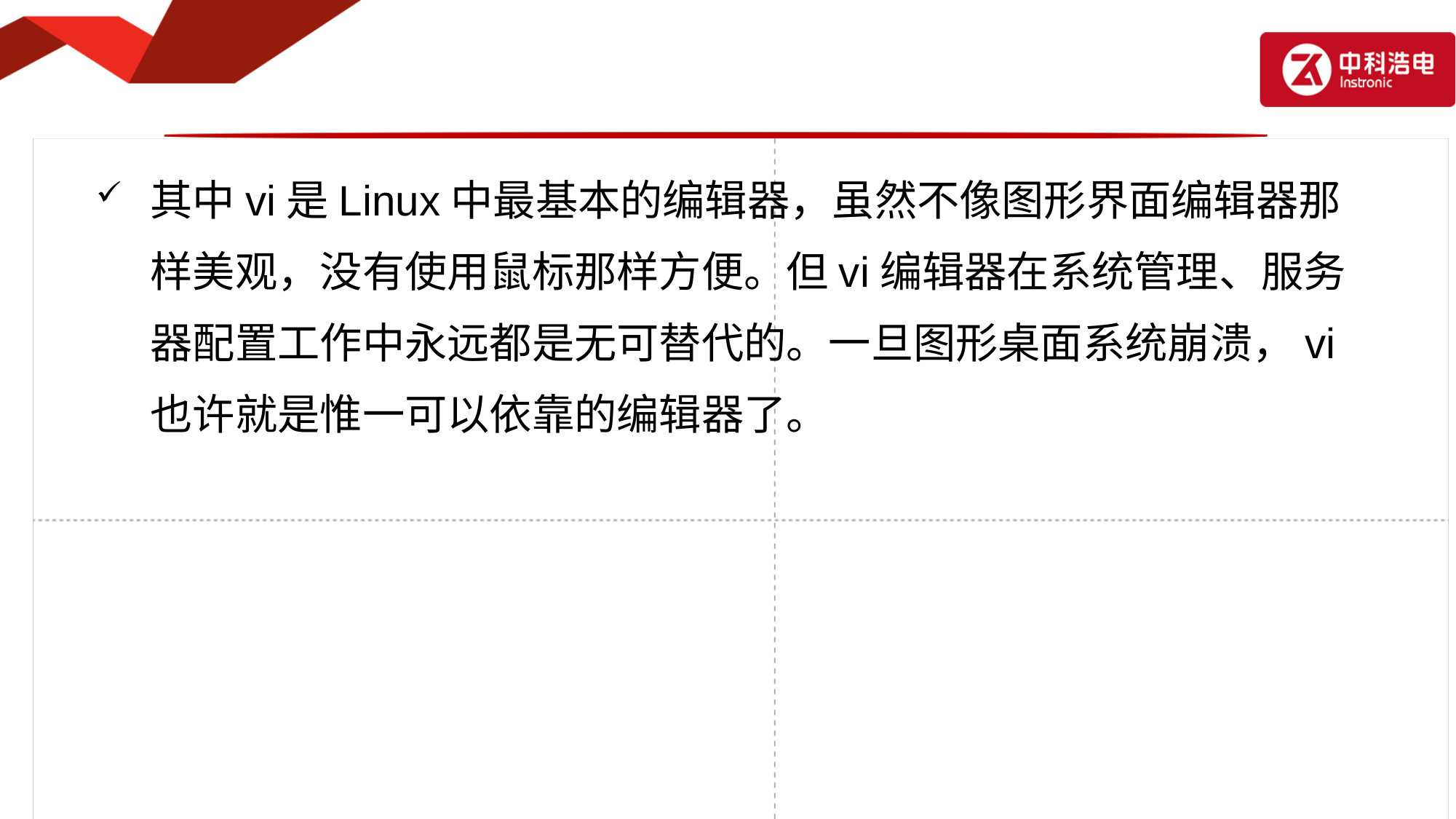

其中vi是Linux中最基本的编辑器，虽然不像图形界面编辑器那样美观，没有使用鼠标那样方便。但vi编辑器在系统管理、服务器配置工作中永远都是无可替代的。一旦图形桌面系统崩溃，vi也许就是惟一可以依靠的编辑器了。